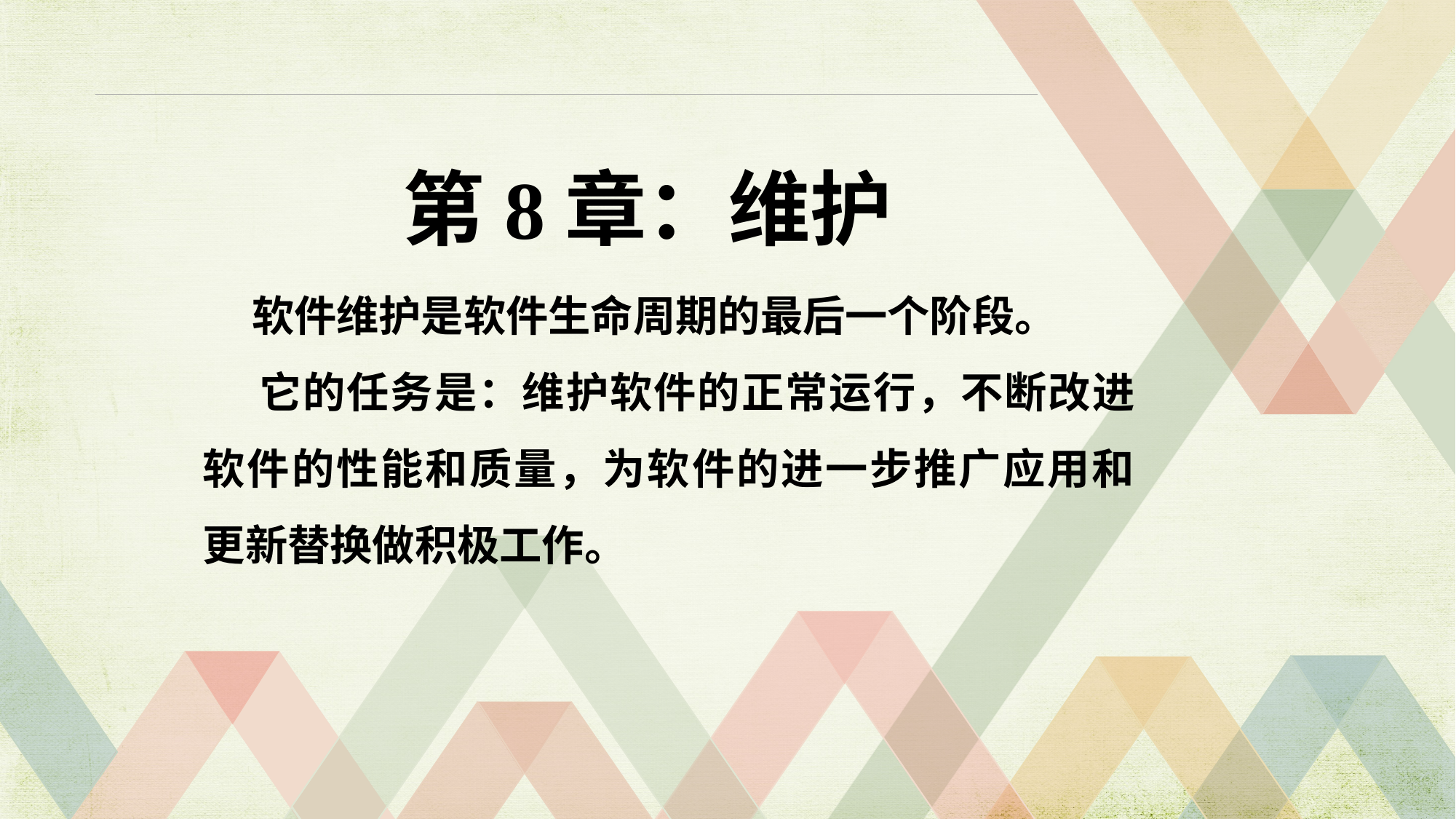

第8章：维护

    软件维护是软件生命周期的最后一个阶段。
    它的任务是：维护软件的正常运行，不断改进软件的性能和质量，为软件的进一步推广应用和更新替换做积极工作。